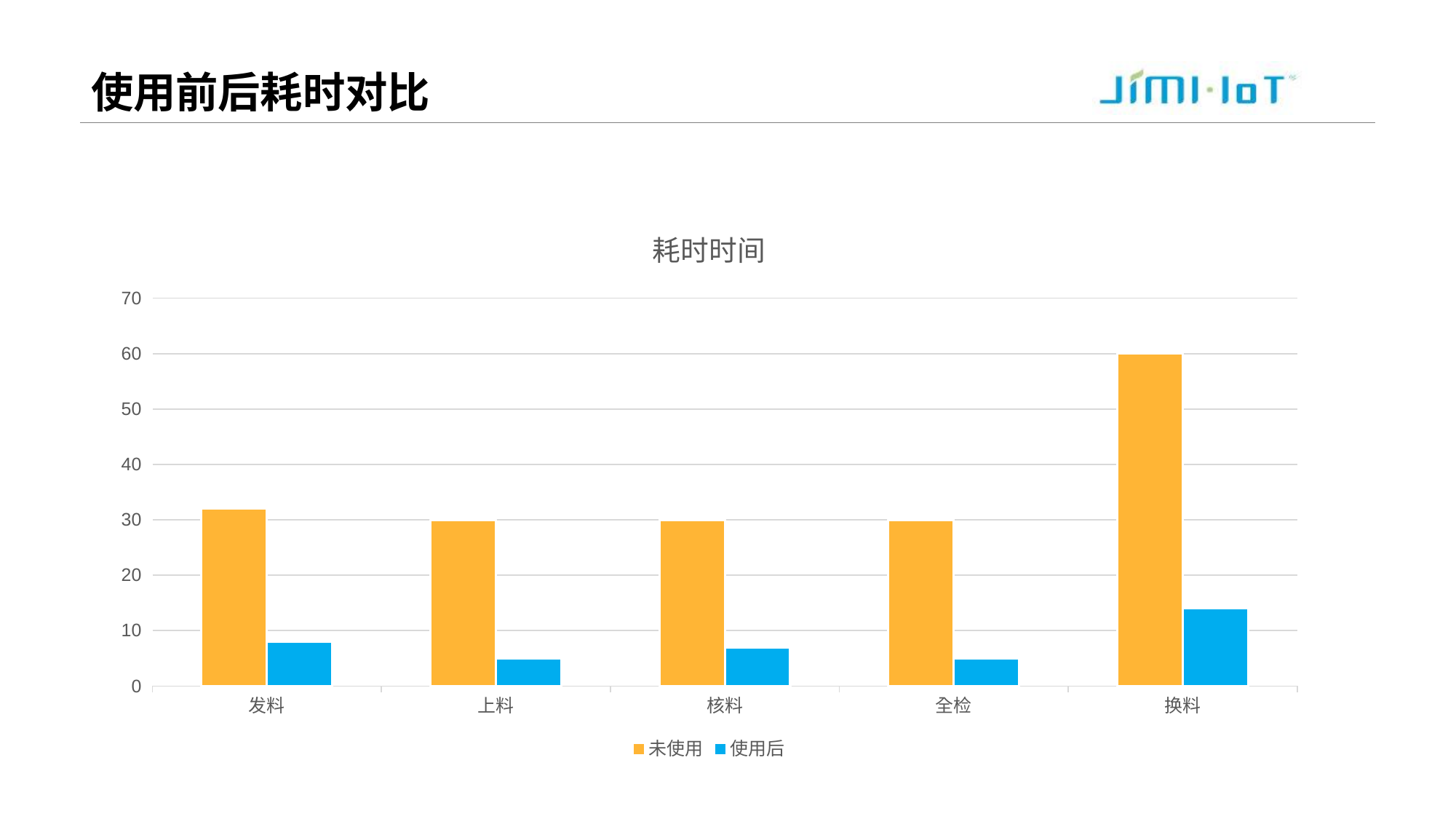

# 使用前后耗时对比

### Chart: 耗时时间

| Category | 未使用 | 使用后 |
|---|---|---|
| 发料 | 32.0 | 8.0 |
| 上料 | 30.0 | 5.0 |
| 核料 | 30.0 | 7.0 |
| 全检 | 30.0 | 5.0 |
| 换料 | 60.0 | 14.0 |